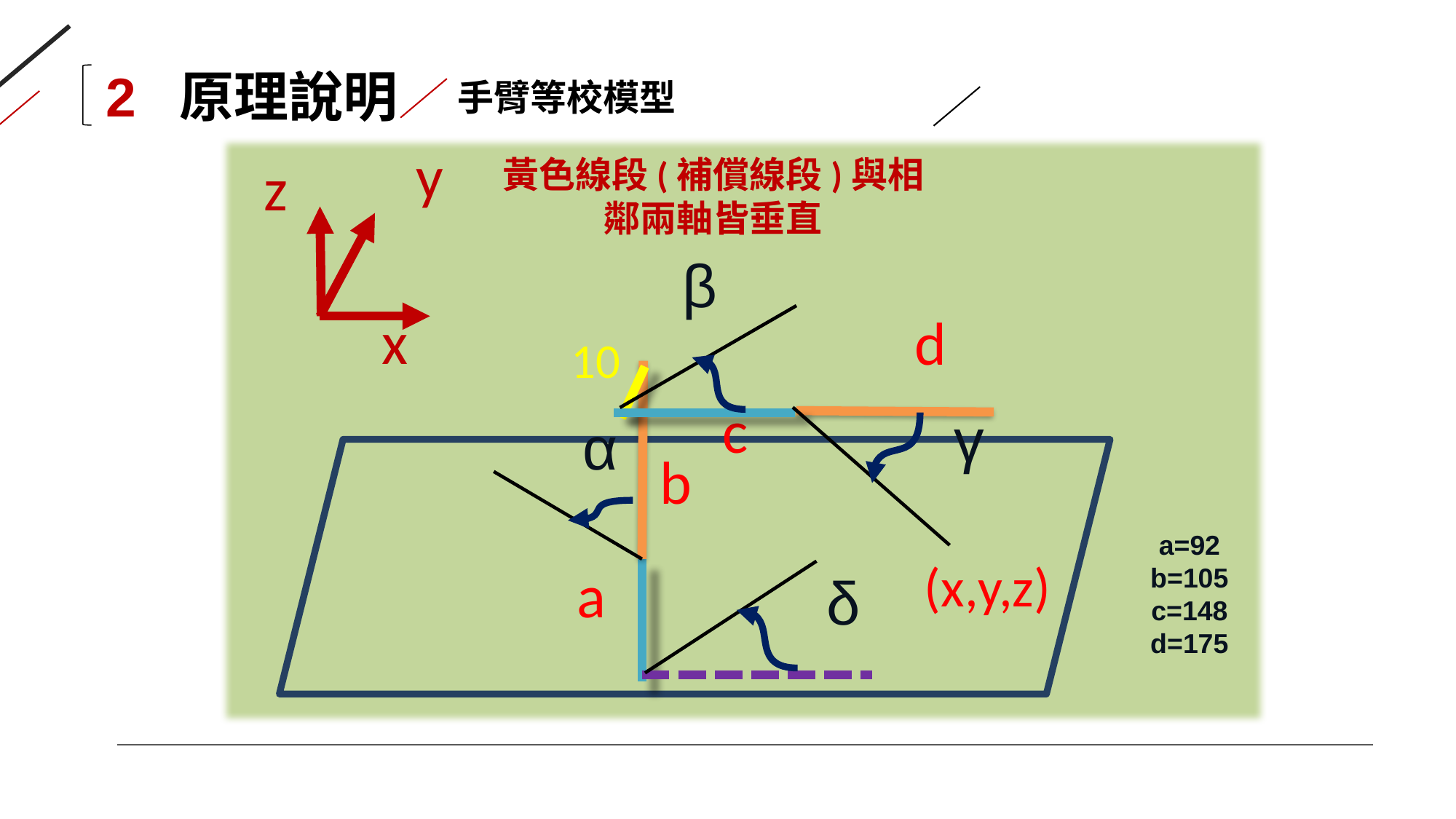

2  原理說明

手臂等校模型
y

z
黃色線段(補償線段)與相鄰兩軸皆垂直
β
x
d
10
c
γ
α
b

(x,y,z)
a
δ
a=92
b=105
c=148
d=175